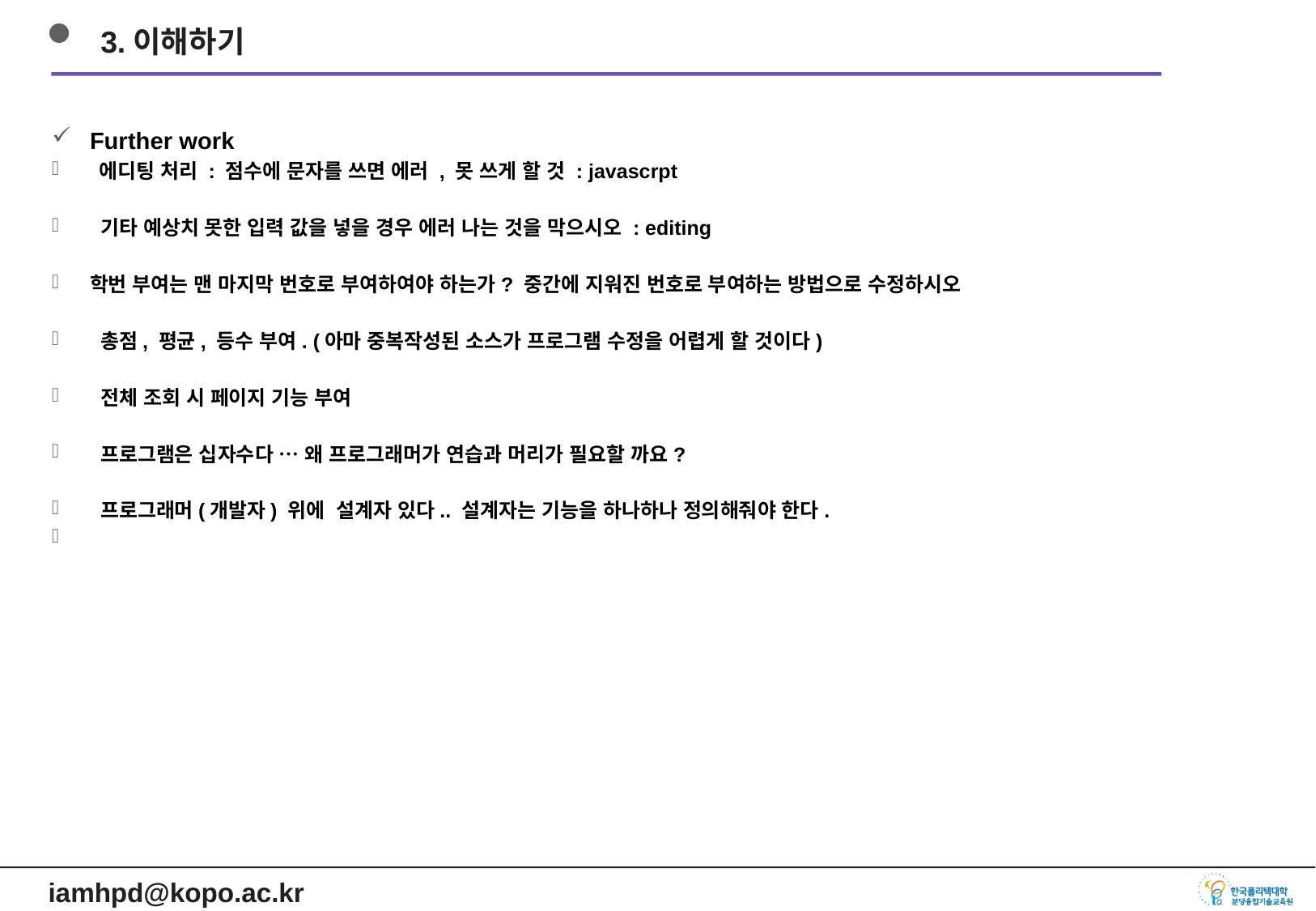

3.이해하기
Further work
 에디팅 처리 : 점수에 문자를 쓰면 에러 , 못 쓰게 할 것 : javascrpt

 기타 예상치 못한 입력 값을 넣을 경우 에러 나는 것을 막으시오 : editing

학번 부여는 맨 마지막 번호로 부여하여야 하는가? 중간에 지워진 번호로 부여하는 방법으로 수정하시오

 총점, 평균, 등수 부여. (아마 중복작성된 소스가 프로그램 수정을 어렵게 할 것이다)

 전체 조회 시 페이지 기능 부여

 프로그램은 십자수다 … 왜 프로그래머가 연습과 머리가 필요할 까요?

 프로그래머(개발자) 위에  설계자 있다.. 설계자는 기능을 하나하나 정의해줘야 한다.